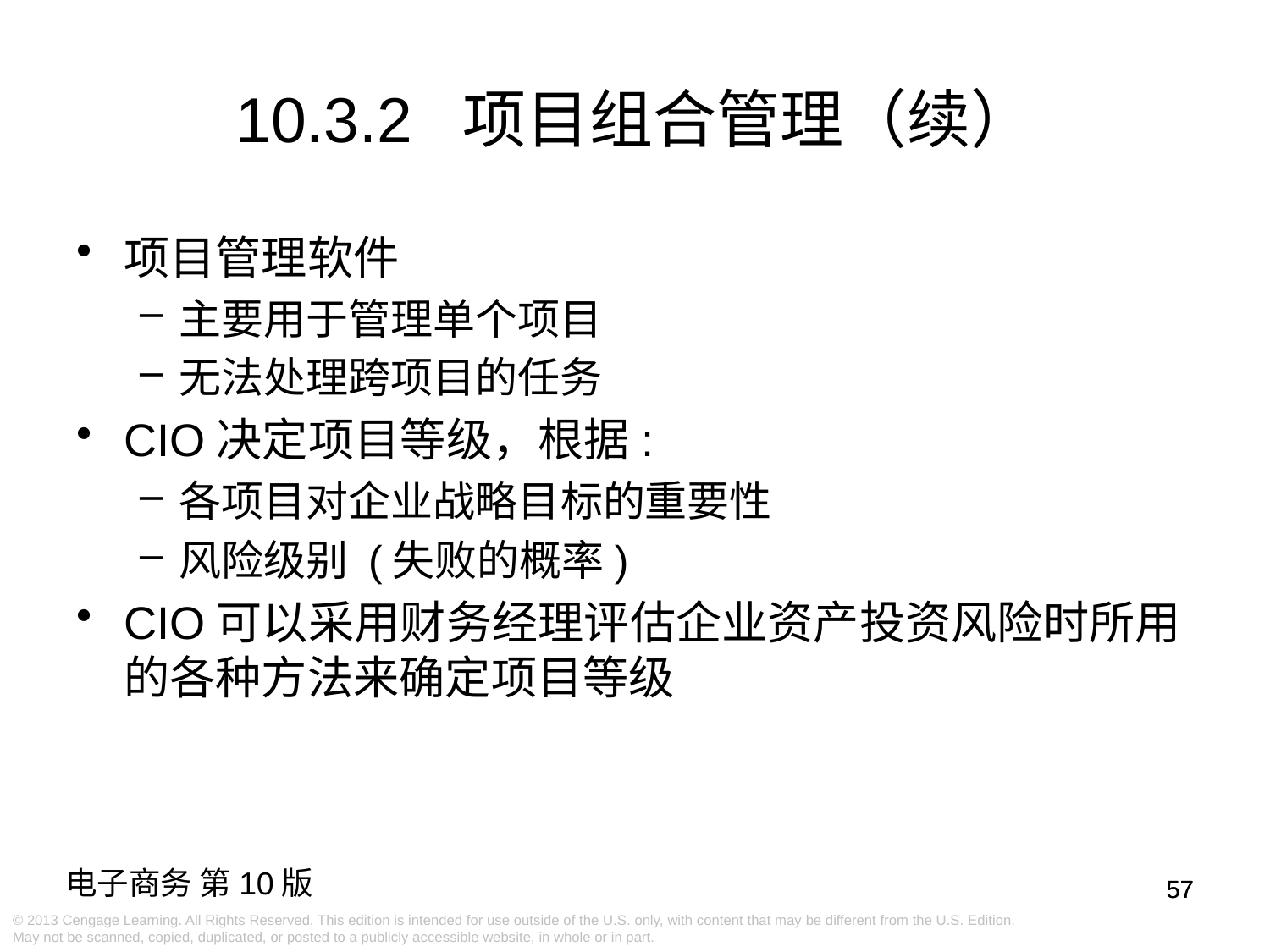

# 10.3.2  项目组合管理（续）
项目管理软件
主要用于管理单个项目
无法处理跨项目的任务
CIO决定项目等级，根据:
各项目对企业战略目标的重要性
风险级别 (失败的概率)
CIO可以采用财务经理评估企业资产投资风险时所用的各种方法来确定项目等级
57
57